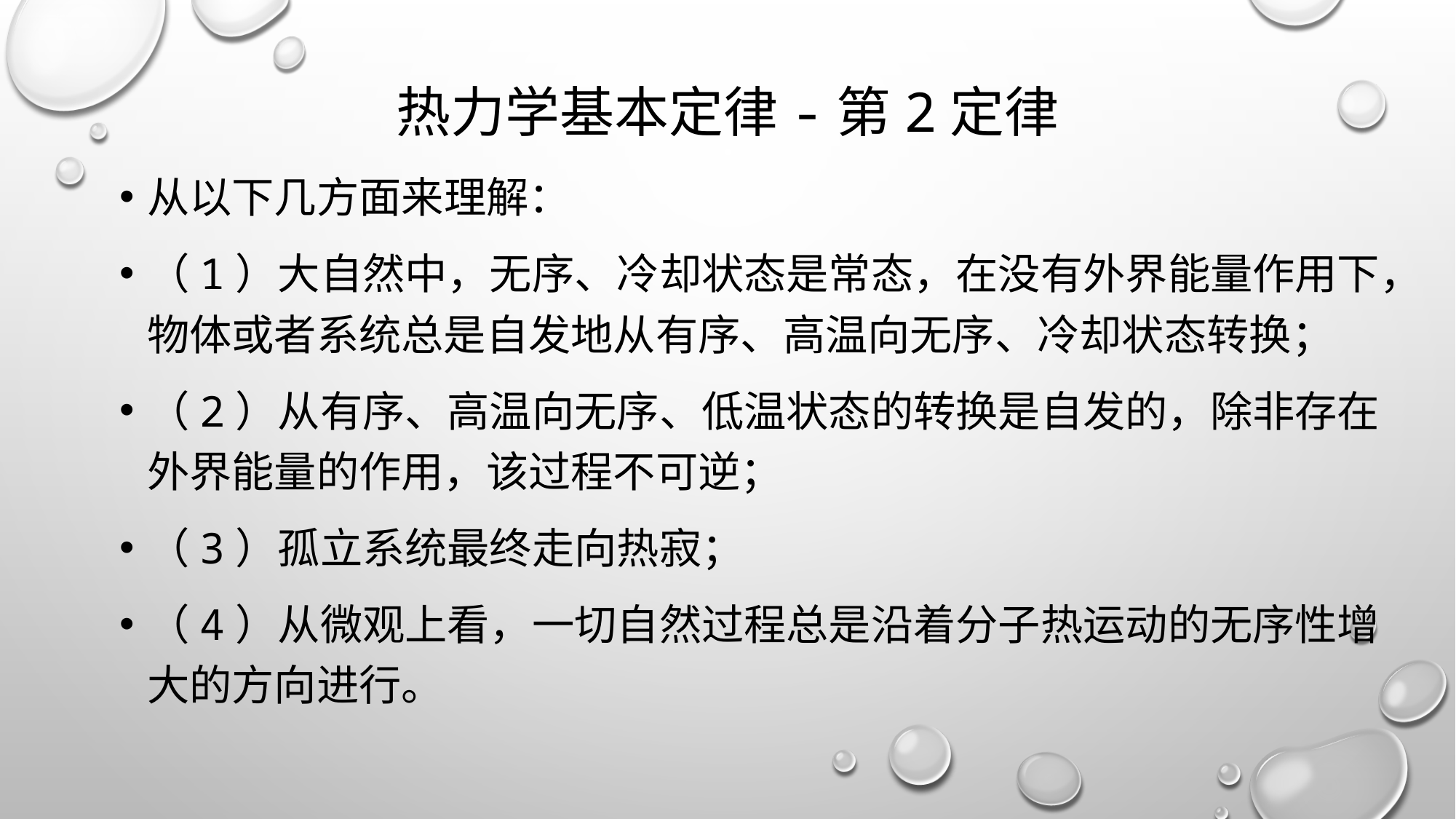

# 热力学基本定律-第2定律
从以下几方面来理解：
（1）大自然中，无序、冷却状态是常态，在没有外界能量作用下，物体或者系统总是自发地从有序、高温向无序、冷却状态转换；
（2）从有序、高温向无序、低温状态的转换是自发的，除非存在外界能量的作用，该过程不可逆；
（3）孤立系统最终走向热寂；
（4）从微观上看，一切自然过程总是沿着分子热运动的无序性增大的方向进行。